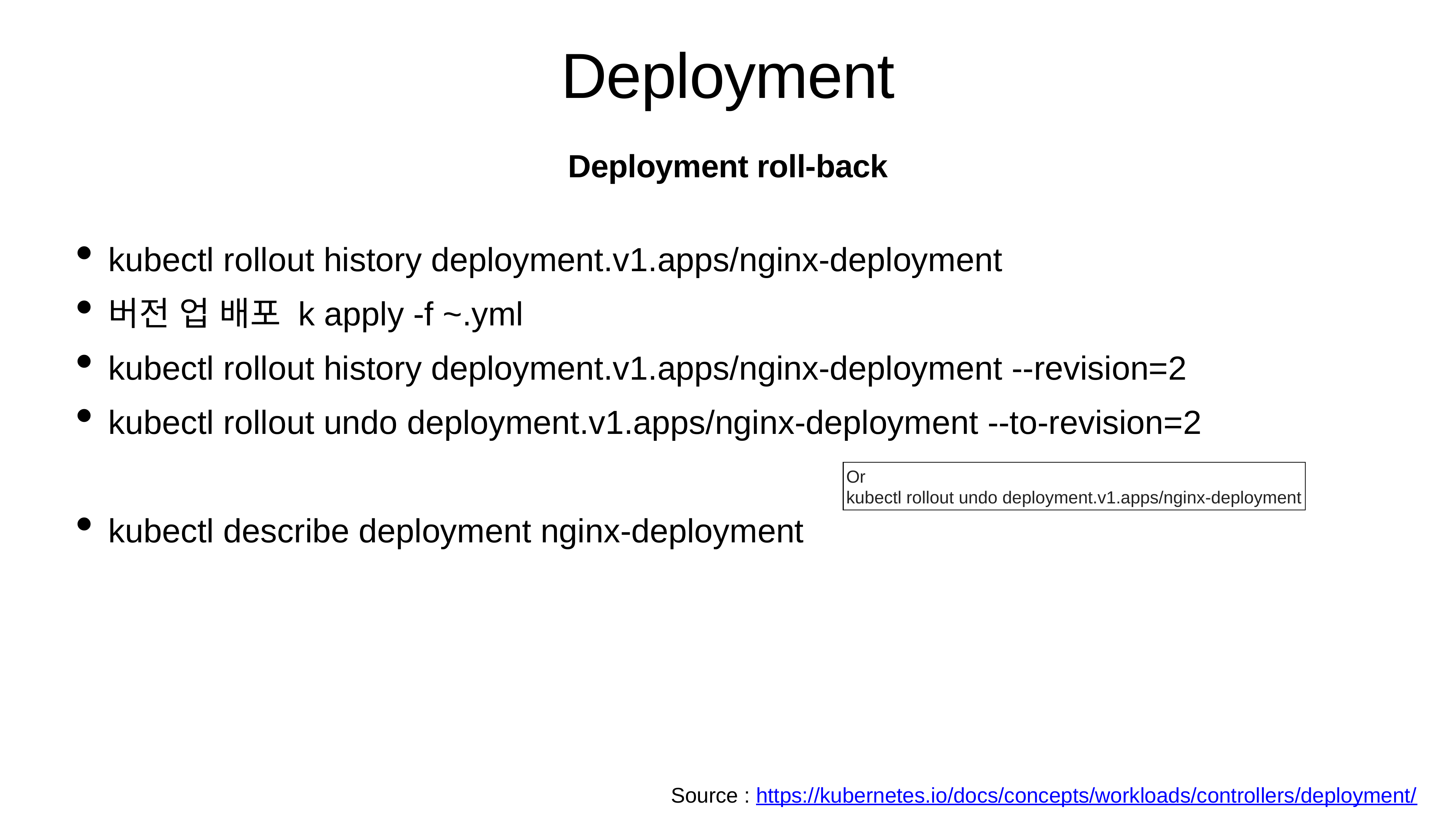

# Deployment
Deployment roll-back
kubectl rollout history deployment.v1.apps/nginx-deployment
버전 업 배포 k apply -f ~.yml
kubectl rollout history deployment.v1.apps/nginx-deployment --revision=2
kubectl rollout undo deployment.v1.apps/nginx-deployment --to-revision=2

kubectl describe deployment nginx-deployment
Or
kubectl rollout undo deployment.v1.apps/nginx-deployment
Source : https://kubernetes.io/docs/concepts/workloads/controllers/deployment/